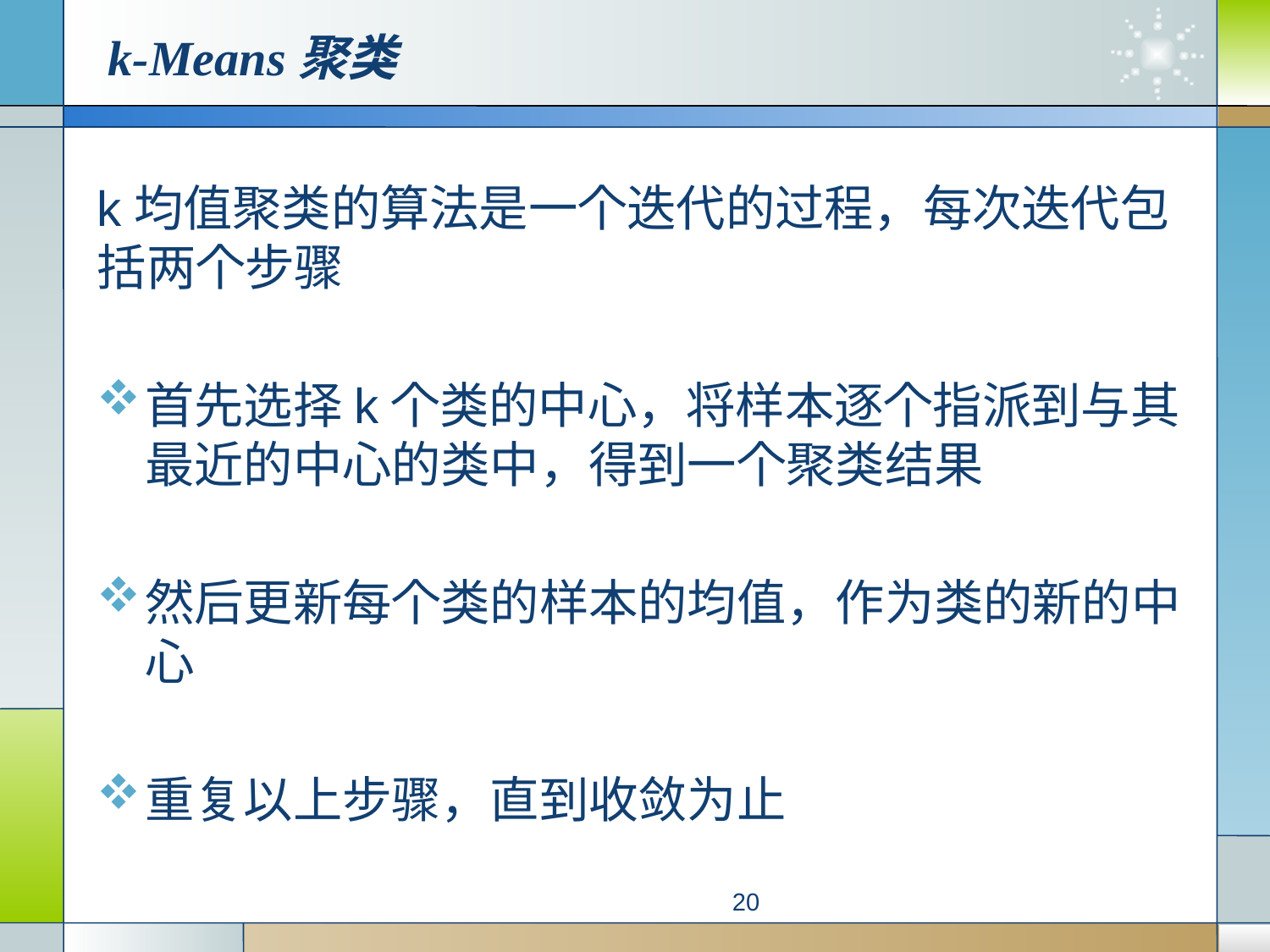

# k-Means聚类
k均值聚类的算法是一个迭代的过程，每次迭代包括两个步骤

首先选择k个类的中心，将样本逐个指派到与其最近的中心的类中，得到一个聚类结果

然后更新每个类的样本的均值，作为类的新的中心

重复以上步骤，直到收敛为止
20